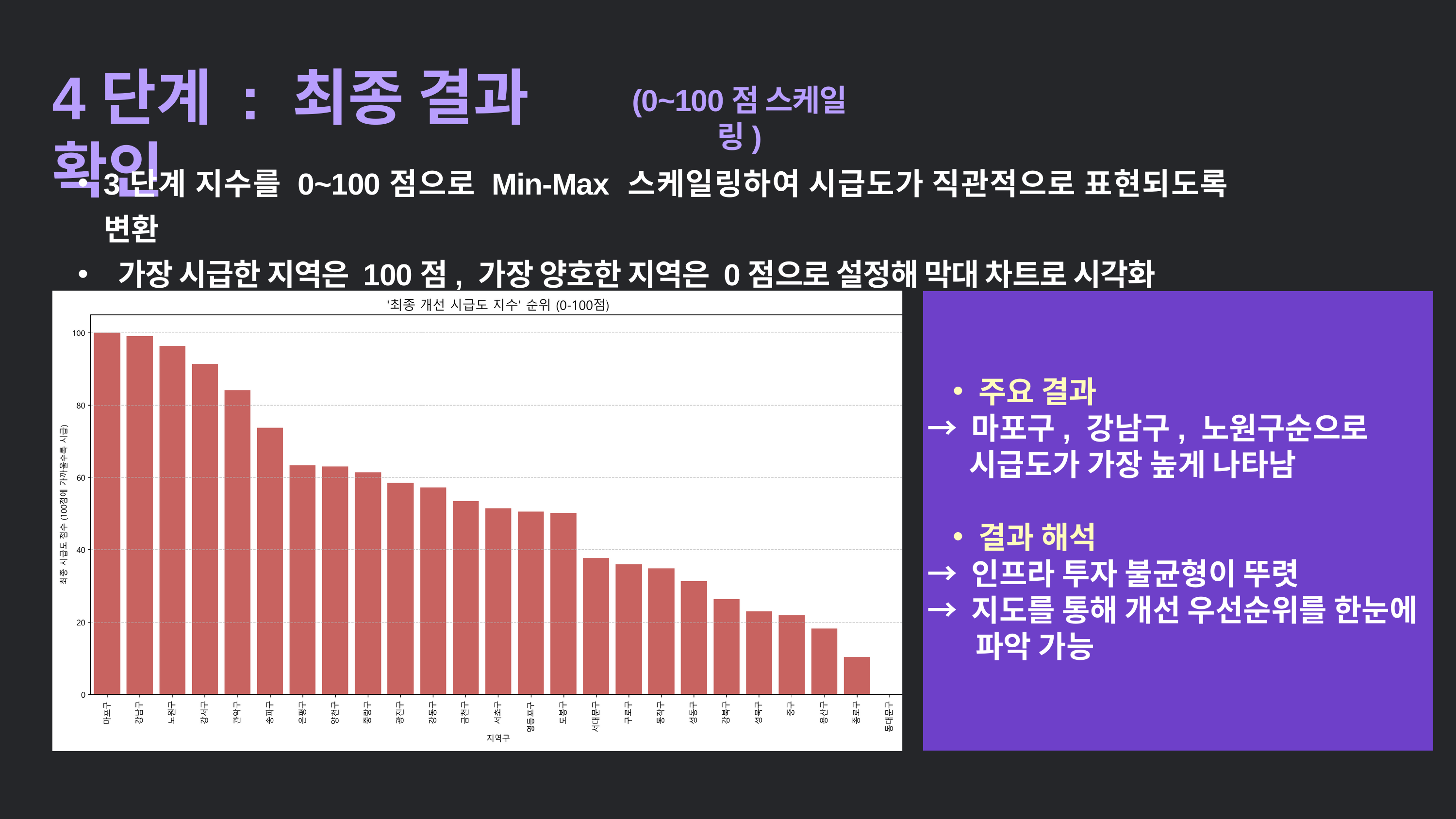

4단계 : 최종 결과 확인
(0~100점 스케일링)
3단계 지수를 0~100점으로 Min-Max 스케일링하여 시급도가 직관적으로 표현되도록 변환
 가장 시급한 지역은 100점, 가장 양호한 지역은 0점으로 설정해 막대 차트로 시각화

주요 결과
→ 마포구, 강남구, 노원구순으로
     시급도가 가장 높게 나타남

결과 해석
→ 인프라 투자 불균형이 뚜렷
→ 지도를 통해 개선 우선순위를 한눈에
      파악 가능